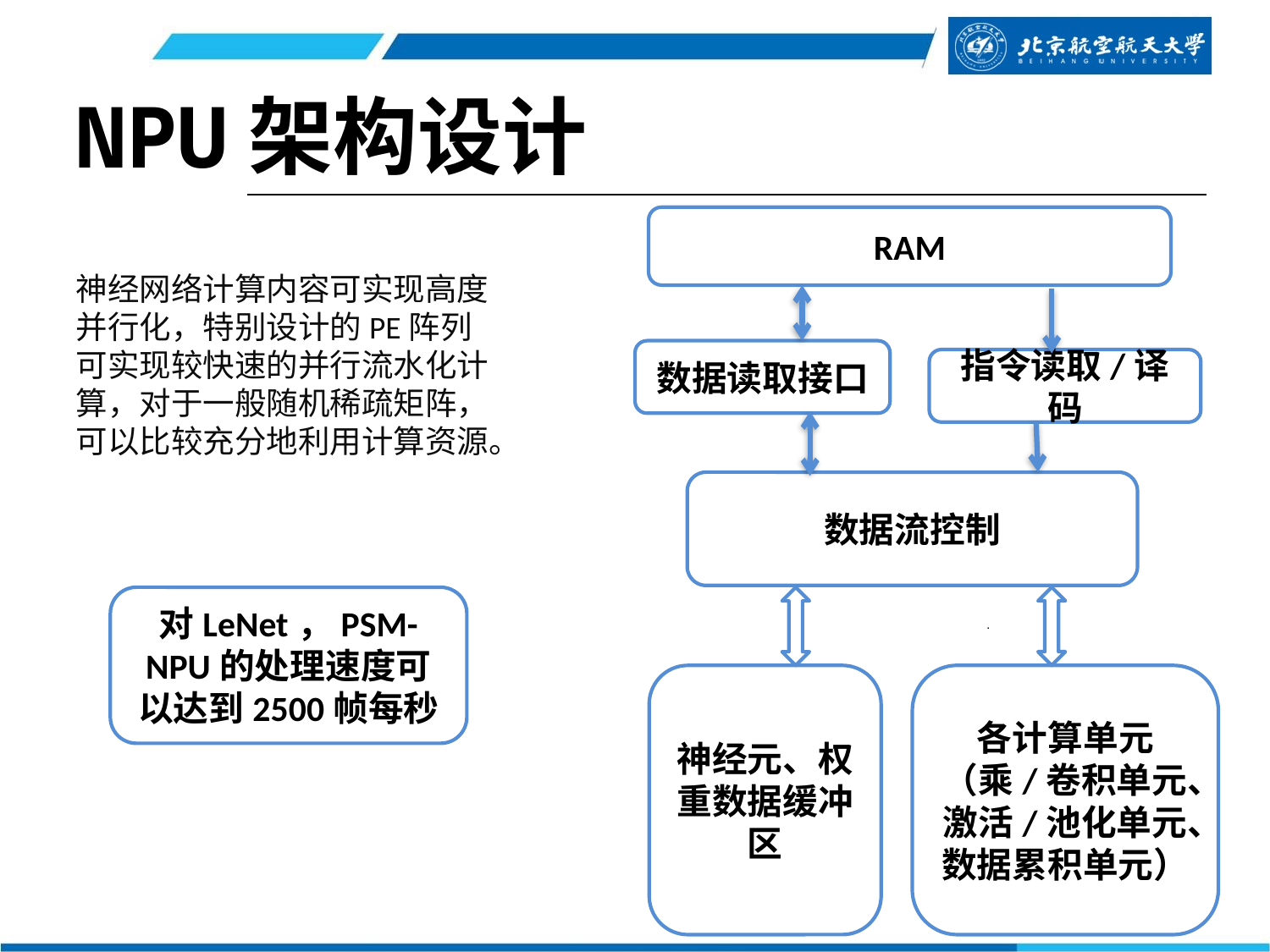

# NPU架构设计
RAM
神经网络计算内容可实现高度并行化，特别设计的PE阵列可实现较快速的并行流水化计算，对于一般随机稀疏矩阵，可以比较充分地利用计算资源。

数据读取接口
指令读取/译码
数据流控制
对LeNet，PSM-NPU的处理速度可以达到2500帧每秒

神经元、权重数据缓冲区
各计算单元
（乘/卷积单元、
激活/池化单元、
数据累积单元）